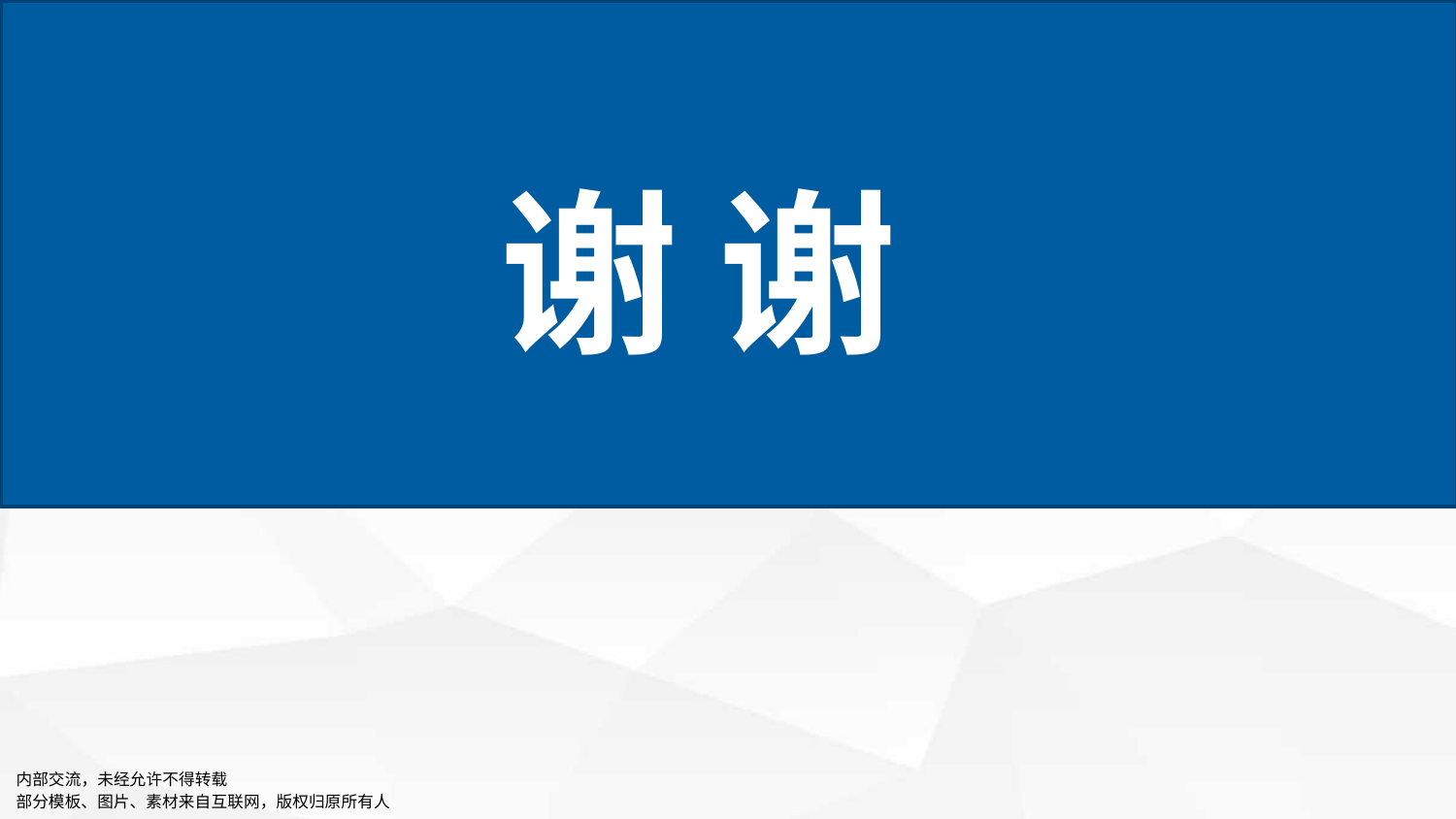

谢 谢
内部交流，未经允许不得转载
部分模板、图片、素材来自互联网，版权归原所有人